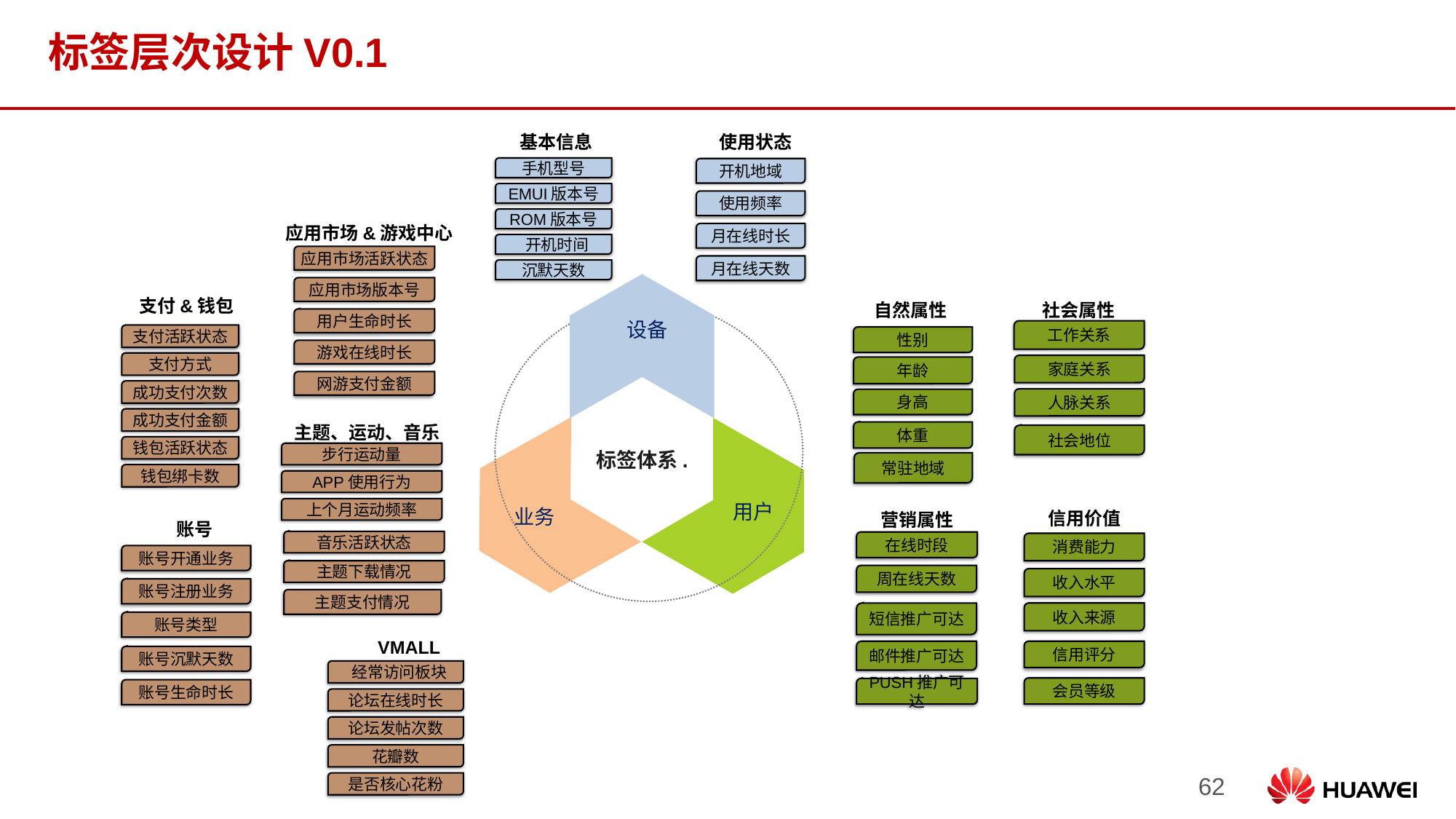

# 标签层次设计V0.1
基本信息
使用状态
手机型号
EMUI版本号
ROM版本号
 开机时间
沉默天数
开机地域
使用频率
应用市场&游戏中心
月在线时长
应用市场活跃状态
应用市场版本号
用户生命时长
游戏在线时长
网游支付金额
月在线天数

支付&钱包
自然属性
社会属性

设备
工作关系
支付活跃状态
支付方式
成功支付次数
成功支付金额
钱包活跃状态
钱包绑卡数
性别
家庭关系
年龄
人脉关系
身高
主题、运动、音乐
体重
社会地位
标签体系.
步行运动量
APP使用行为
上个月运动频率
音乐活跃状态
主题下载情况
主题支付情况

常驻地域
用户
业务
信用价值
营销属性
账号
在线时段
消费能力
账号开通业务
账号注册业务
账号类型
账号沉默天数
账号生命时长
周在线天数
收入水平
收入来源
短信推广可达
VMALL
邮件推广可达
信用评分
 经常访问板块
论坛在线时长
论坛发帖次数
花瓣数
是否核心花粉
会员等级
PUSH推广可达